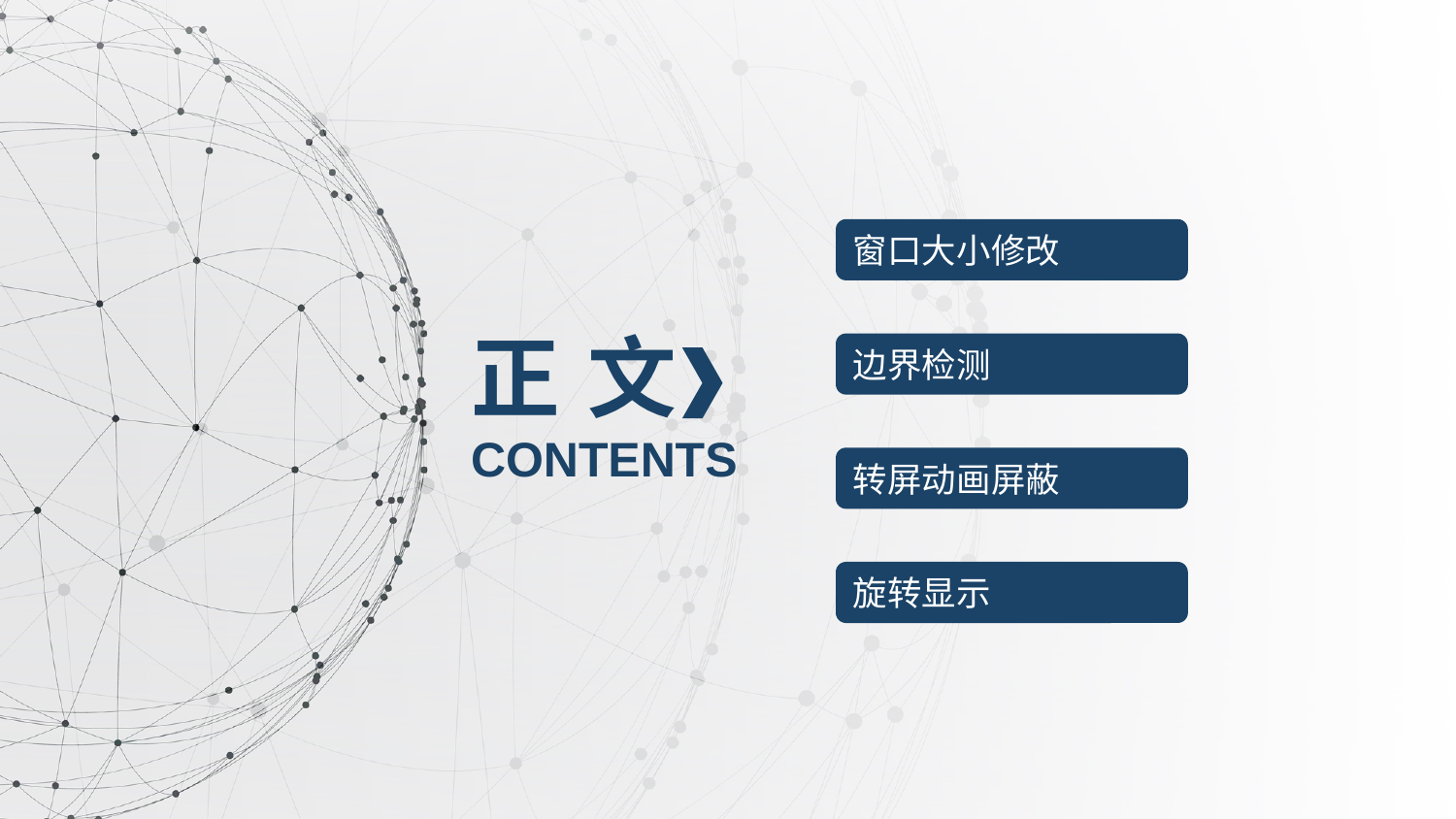

窗口大小修改
正  文

边界检测

CONTENTS

转屏动画屏蔽

旋转显示